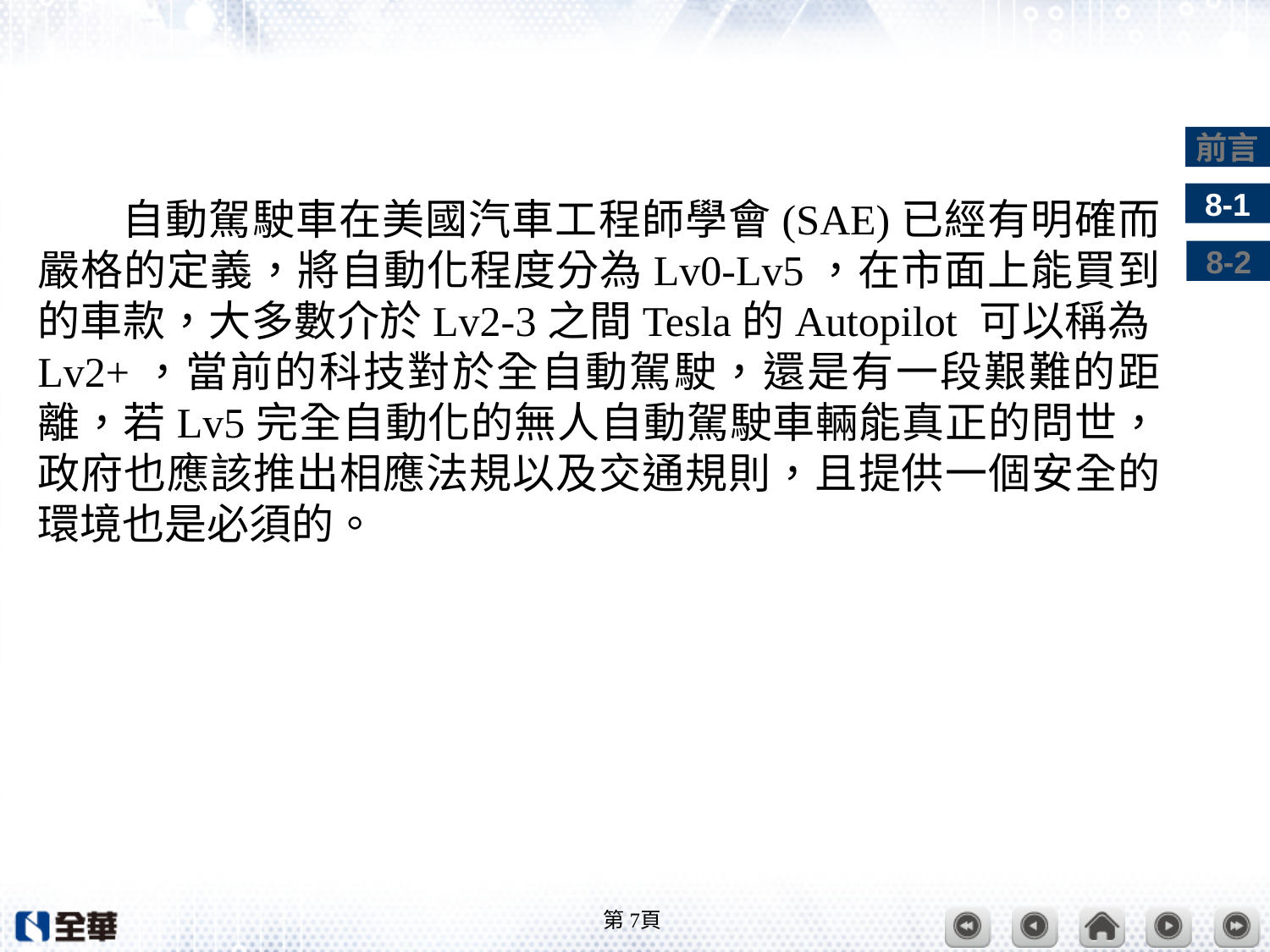

#
       自動駕駛車在美國汽車工程師學會(SAE)已經有明確而嚴格的定義，將自動化程度分為Lv0-Lv5，在市面上能買到的車款，大多數介於Lv2-3之間Tesla的Autopilot 可以稱為Lv2+，當前的科技對於全自動駕駛，還是有一段艱難的距離，若Lv5完全自動化的無人自動駕駛車輛能真正的問世，政府也應該推出相應法規以及交通規則，且提供一個安全的環境也是必須的。